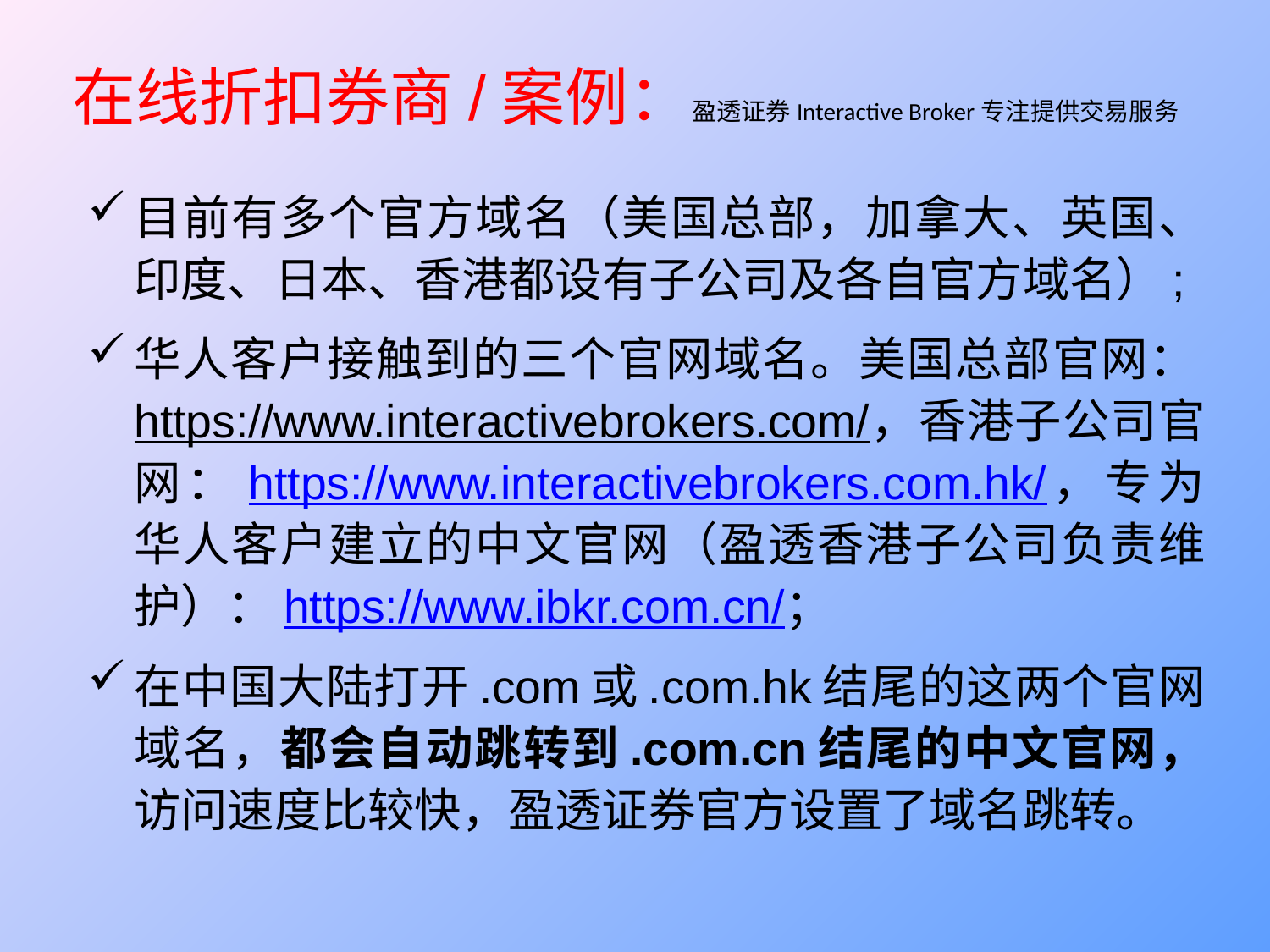

# 在线折扣券商/案例：盈透证券Interactive Broker专注提供交易服务
目前有多个官方域名（美国总部，加拿大、英国、印度、日本、香港都设有子公司及各自官方域名）;
华人客户接触到的三个官网域名。美国总部官网：https://www.interactivebrokers.com/，香港子公司官网：https://www.interactivebrokers.com.hk/，专为华人客户建立的中文官网（盈透香港子公司负责维护）：https://www.ibkr.com.cn/；
在中国大陆打开.com或.com.hk结尾的这两个官网域名，都会自动跳转到.com.cn结尾的中文官网，访问速度比较快，盈透证券官方设置了域名跳转。